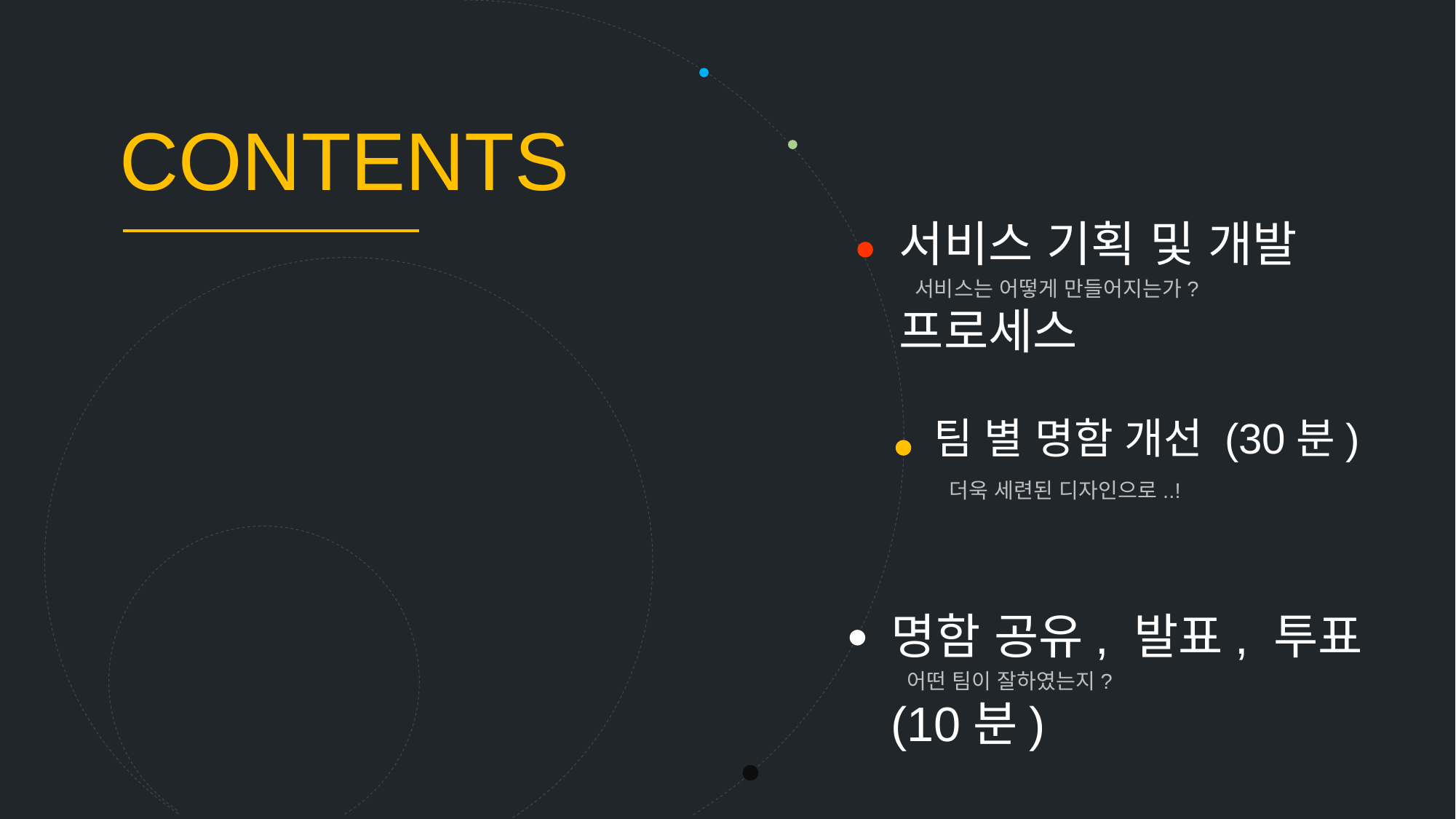

CONTENTS

서비스 기획 및 개발 프로세스

서비스는 어떻게 만들어지는가?
팀 별 명함 개선 (30분)

더욱 세련된 디자인으로..!

명함 공유, 발표, 투표 (10분)

어떤 팀이 잘하였는지?